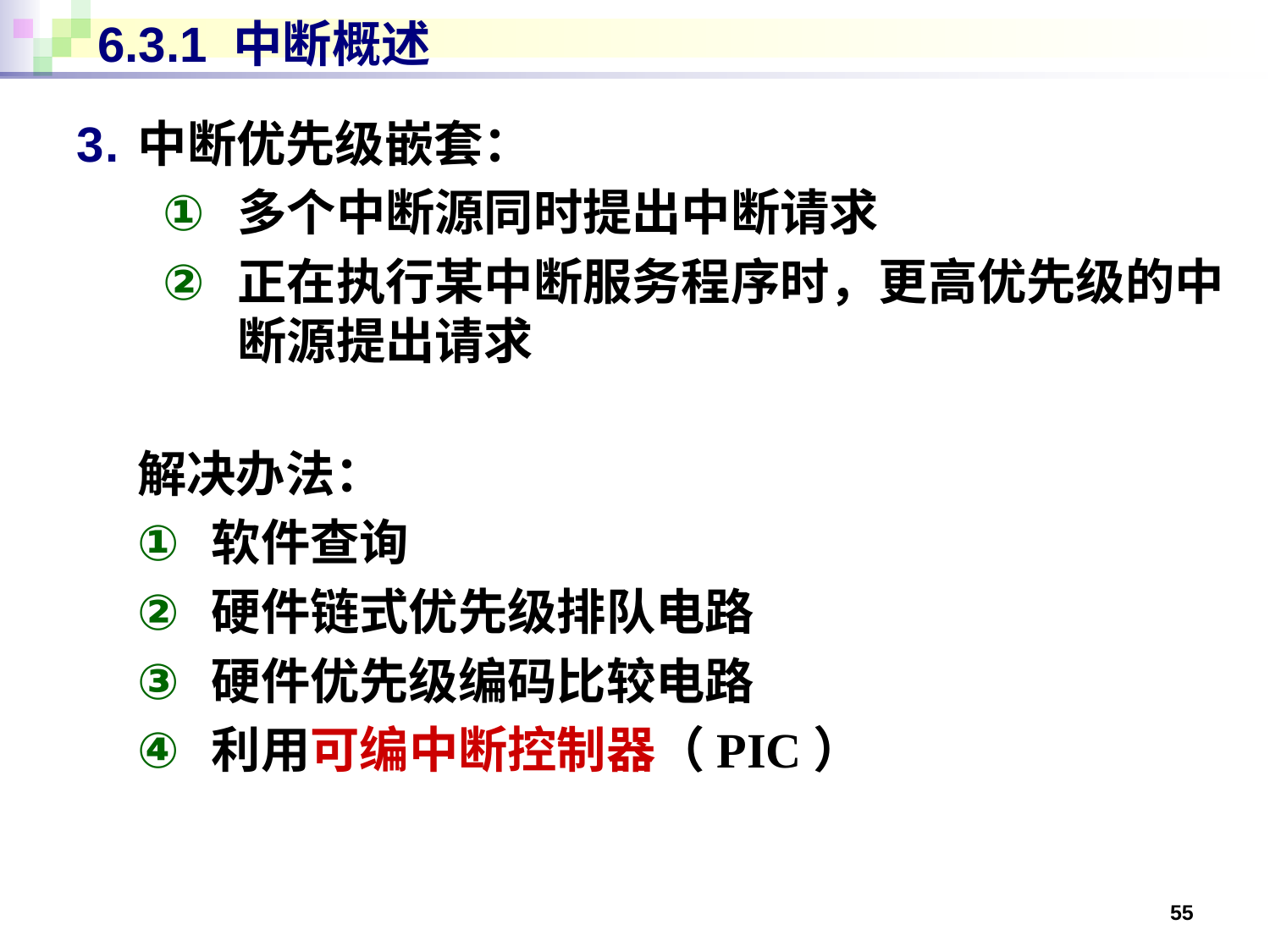

# 6.3.1 中断概述
中断优先级嵌套：
多个中断源同时提出中断请求
正在执行某中断服务程序时，更高优先级的中断源提出请求
解决办法：
软件查询
硬件链式优先级排队电路
硬件优先级编码比较电路
利用可编中断控制器（PIC）
55